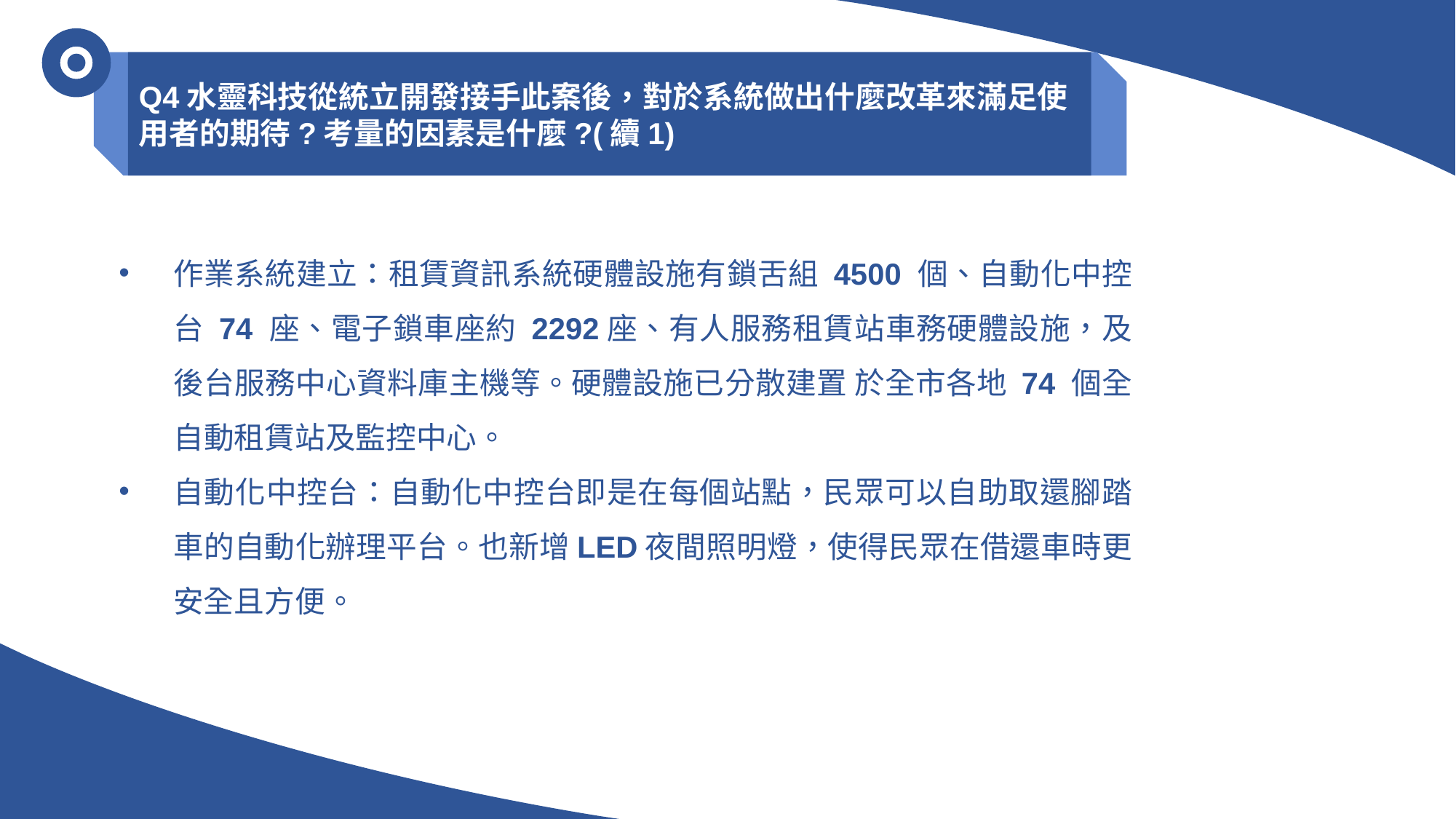

Q4水靈科技從統立開發接手此案後，對於系統做出什麼改革來滿足使用者的期待?考量的因素是什麼?(續1)
作業系統建立：租賃資訊系統硬體設施有鎖舌組 4500 個、自動化中控台 74 座、電子鎖車座約 2292座、有人服務租賃站車務硬體設施，及後台服務中心資料庫主機等。硬體設施已分散建置 於全市各地 74 個全自動租賃站及監控中心。
自動化中控台：自動化中控台即是在每個站點，民眾可以自助取還腳踏車的自動化辦理平台。也新增LED夜間照明燈，使得民眾在借還車時更安全且方便。